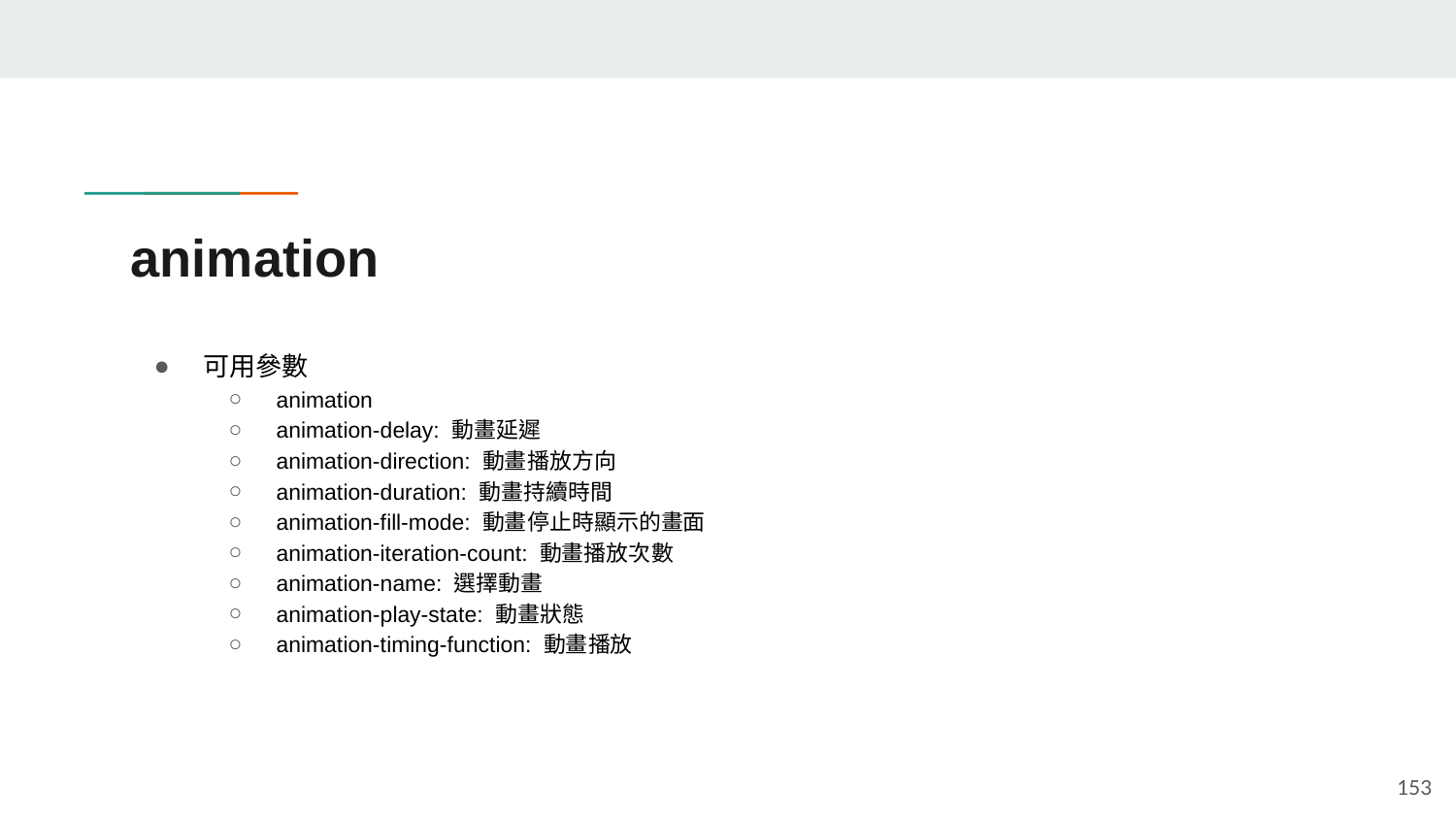

# animation
可用參數
animation
animation-delay: 動畫延遲
animation-direction: 動畫播放方向
animation-duration: 動畫持續時間
animation-fill-mode: 動畫停止時顯示的畫面
animation-iteration-count: 動畫播放次數
animation-name: 選擇動畫
animation-play-state: 動畫狀態
animation-timing-function: 動畫播放

153